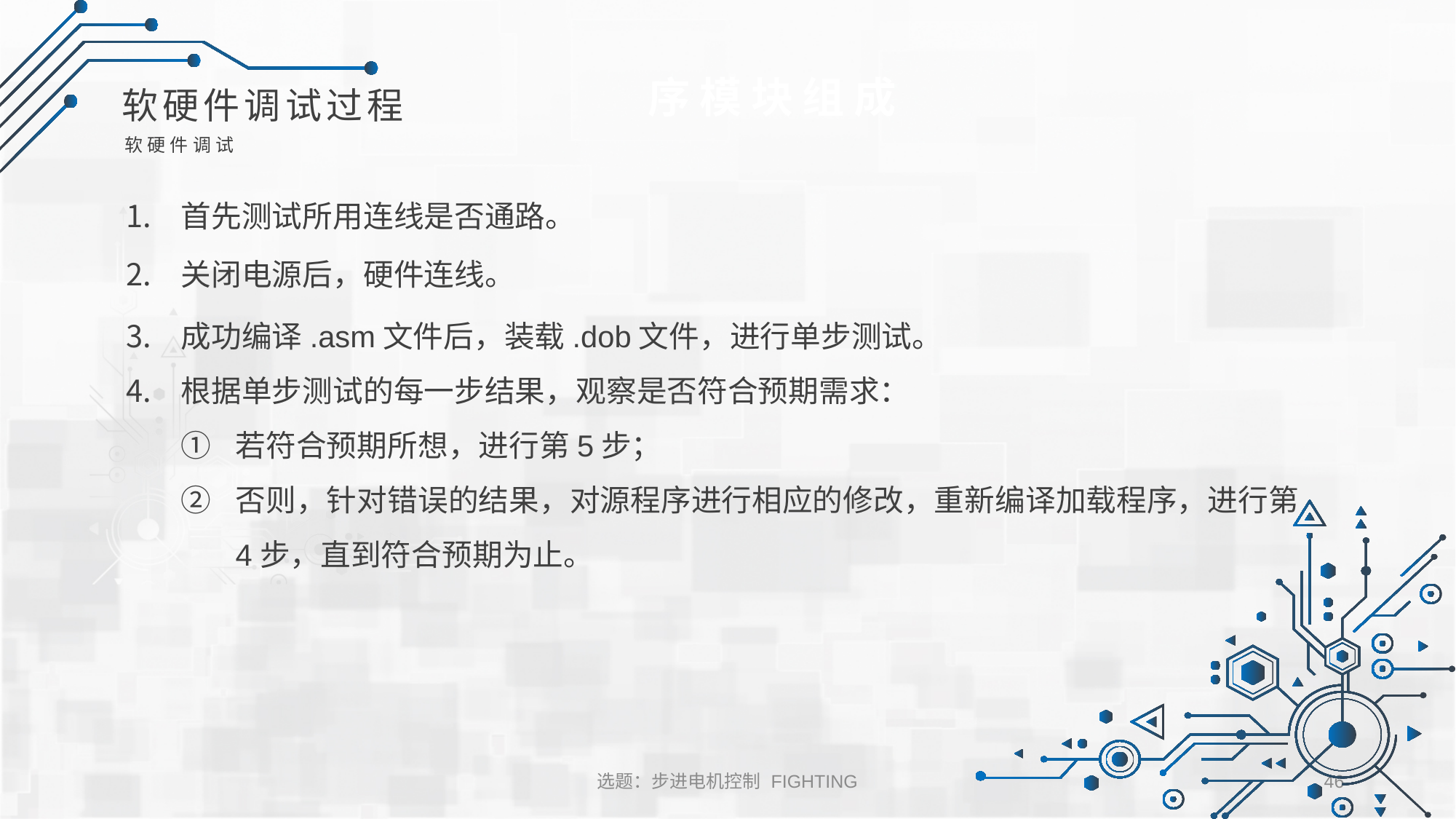

序模块组成
软硬件调试过程
软硬件调试
首先测试所用连线是否通路。
关闭电源后，硬件连线。
成功编译.asm文件后，装载.dob文件，进行单步测试。
根据单步测试的每一步结果，观察是否符合预期需求：
若符合预期所想，进行第5步；
否则，针对错误的结果，对源程序进行相应的修改，重新编译加载程序，进行第4步，直到符合预期为止。

选题：步进电机控制 FIGHTING
46